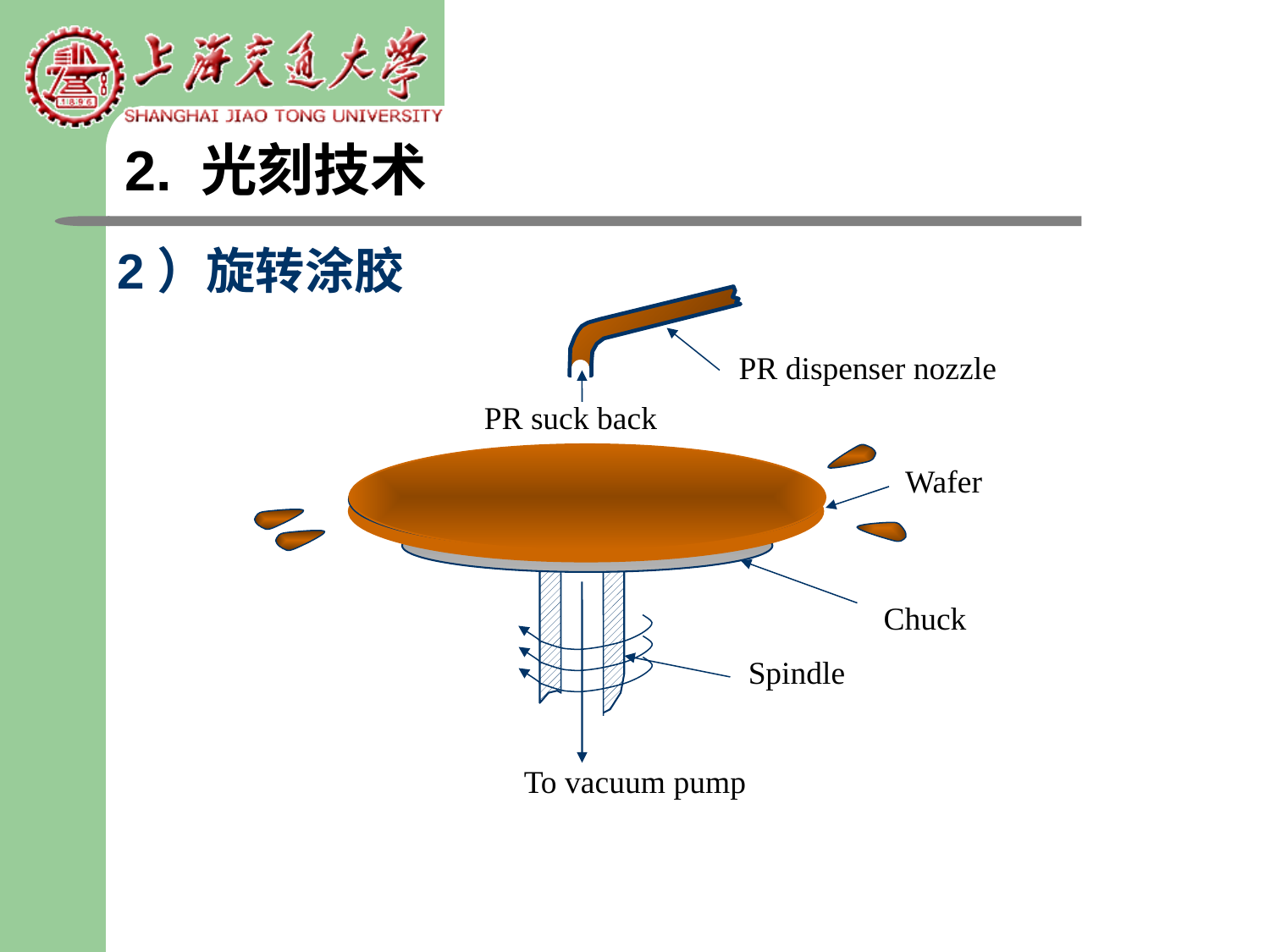

2. 光刻技术
# 2）旋转涂胶

PR dispenser nozzle

PR suck back

Wafer

Chuck

Spindle

To vacuum pump